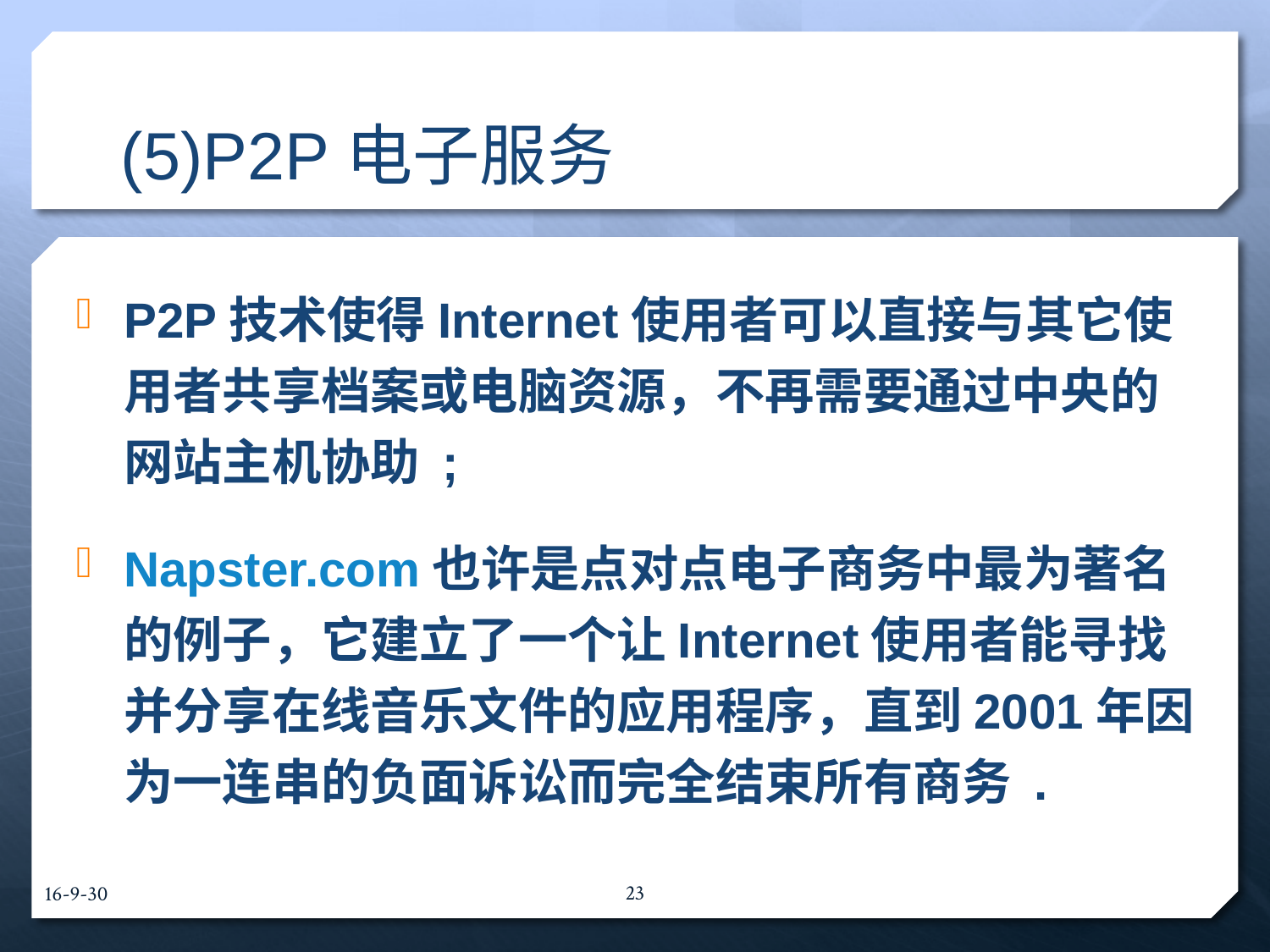

# (5)P2P电子服务
P2P技术使得Internet使用者可以直接与其它使用者共享档案或电脑资源，不再需要通过中央的网站主机协助 ;
Napster.com也许是点对点电子商务中最为著名的例子，它建立了一个让Internet使用者能寻找并分享在线音乐文件的应用程序，直到2001年因为一连串的负面诉讼而完全结束所有商务 .
16-9-30
23